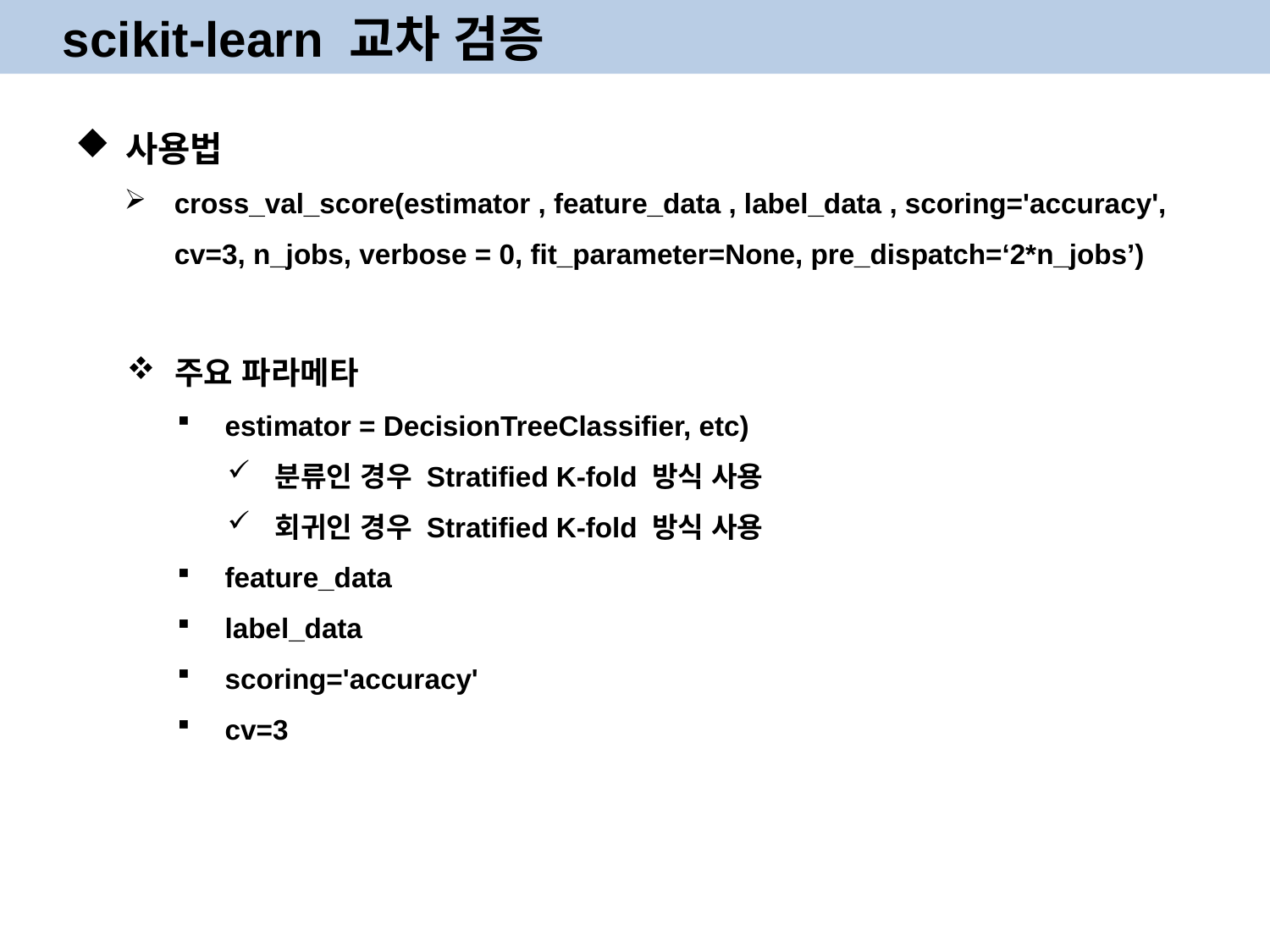

scikit-learn 교차 검증
사용법
cross_val_score(estimator , feature_data , label_data , scoring='accuracy', cv=3, n_jobs, verbose = 0, fit_parameter=None, pre_dispatch=‘2*n_jobs’)

주요 파라메타
estimator = DecisionTreeClassifier, etc)
분류인 경우 Stratified K-fold 방식 사용
회귀인 경우 Stratified K-fold 방식 사용
feature_data
label_data
scoring='accuracy'
cv=3